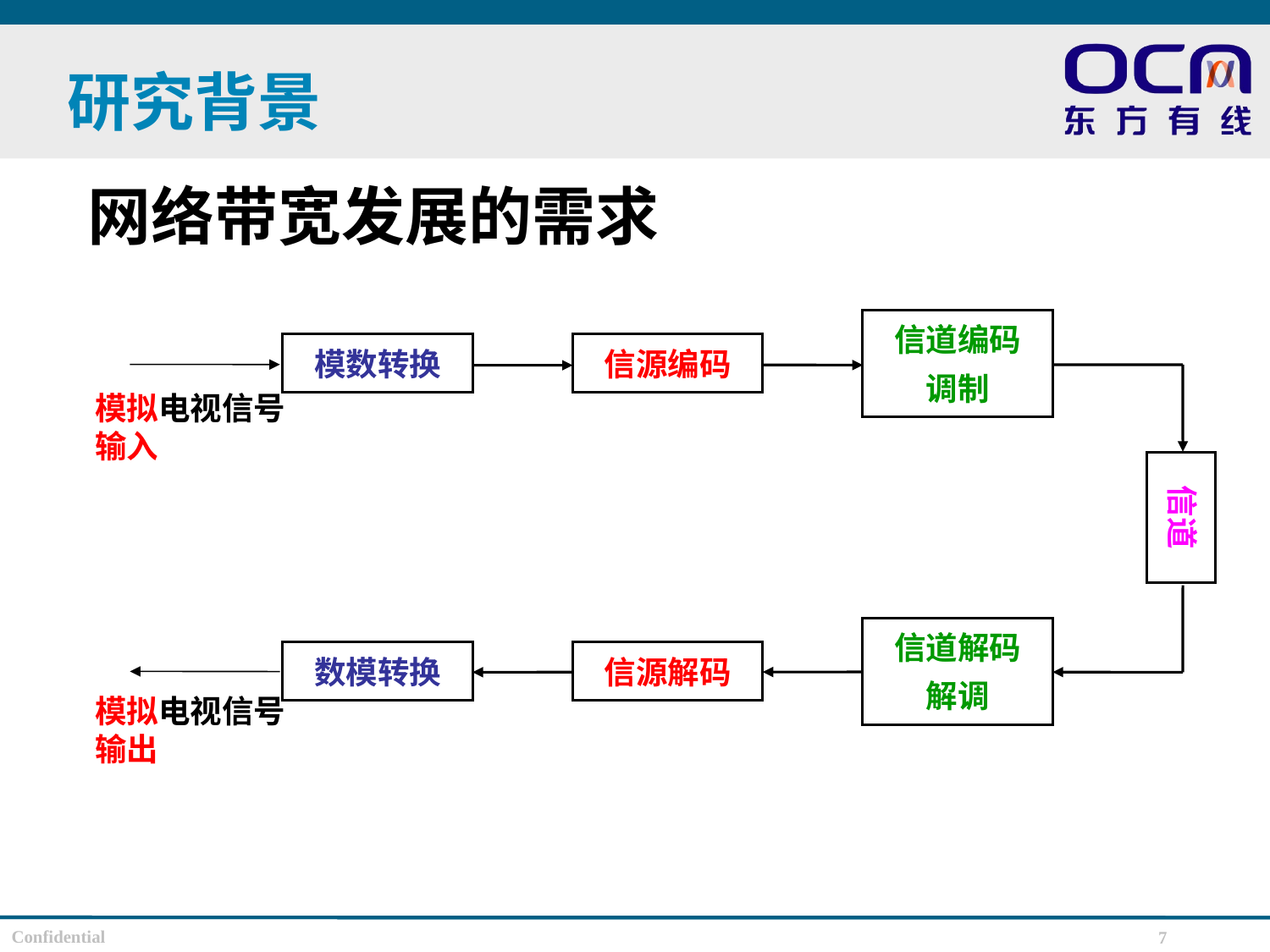

研究背景

网络带宽发展的需求
信道编码
调制
模数转换
信源编码

信道

信道解码
解调
数模转换
信源解码

模拟电视信号输入

模拟电视信号输出